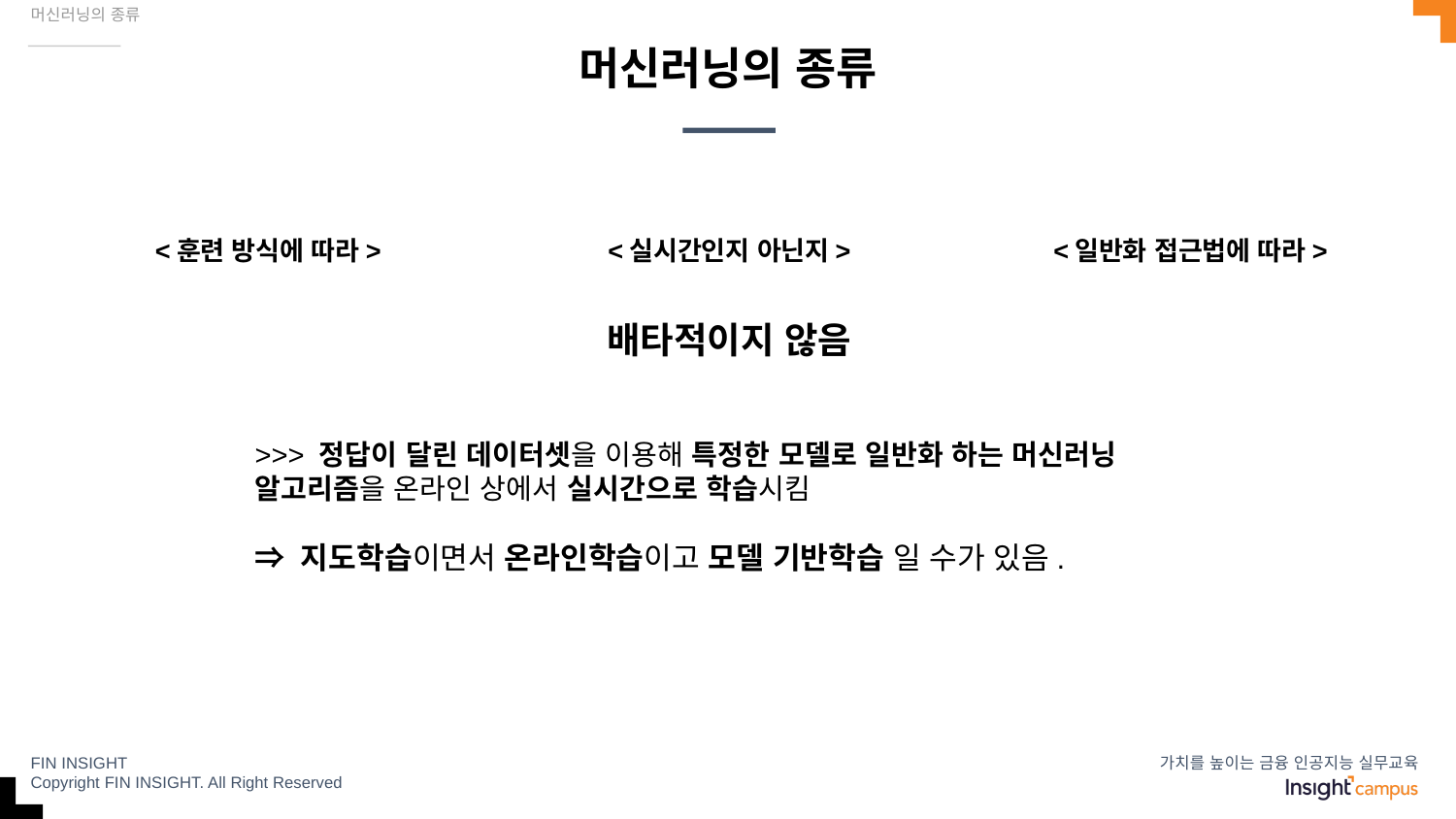

머신러닝의 종류
# 머신러닝의 종류
<훈련 방식에 따라>
<실시간인지 아닌지>
<일반화 접근법에 따라>
배타적이지 않음

>>> 정답이 달린 데이터셋을 이용해 특정한 모델로 일반화 하는 머신러닝 알고리즘을 온라인 상에서 실시간으로 학습시킴

⇒ 지도학습이면서 온라인학습이고 모델 기반학습 일 수가 있음.